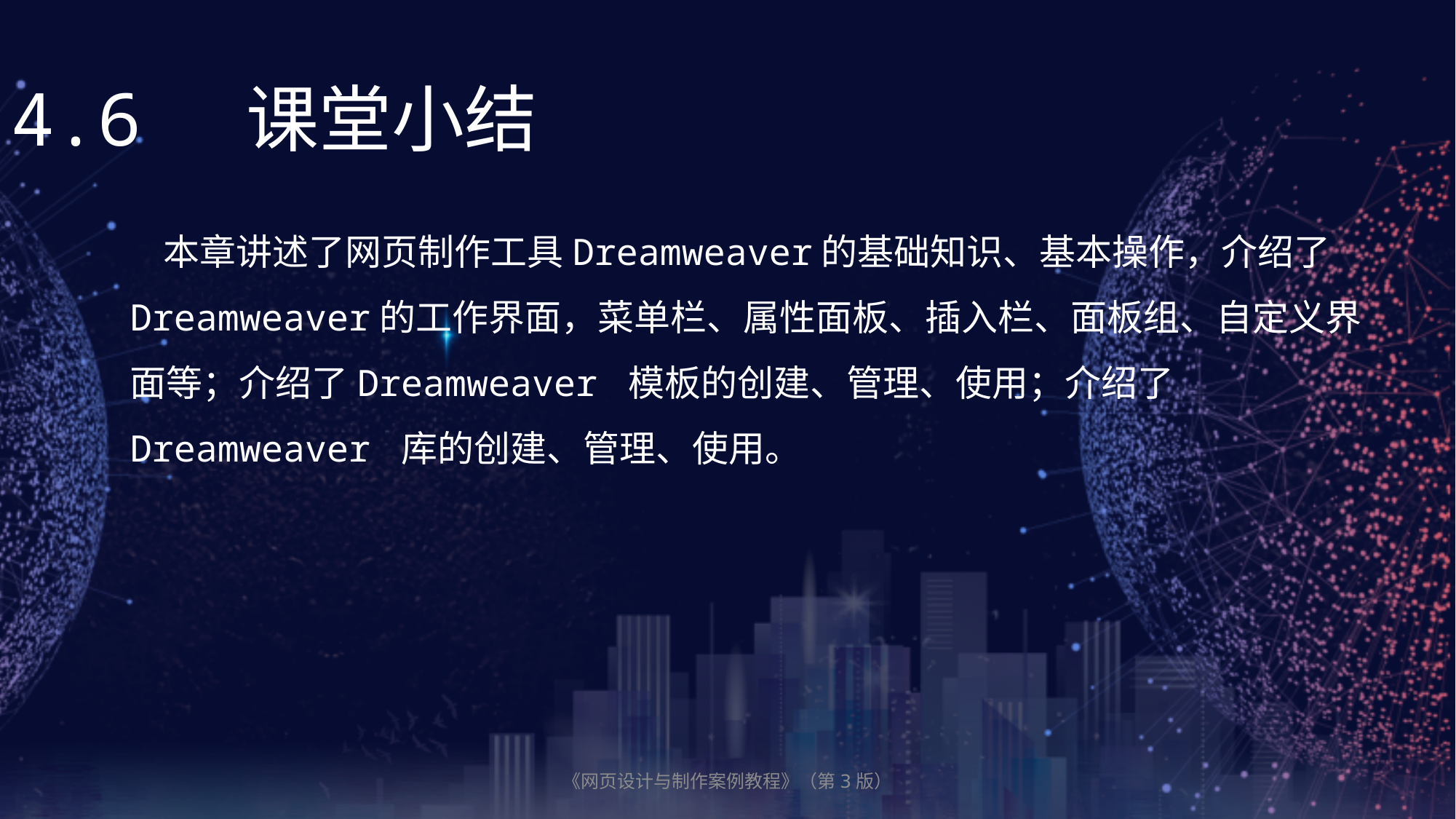

4.6  课堂小结
   本章讲述了网页制作工具Dreamweaver的基础知识、基本操作，介绍了Dreamweaver的工作界面，菜单栏、属性面板、插入栏、面板组、自定义界面等；介绍了Dreamweaver 模板的创建、管理、使用；介绍了Dreamweaver 库的创建、管理、使用。
《网页设计与制作案例教程》（第3版）